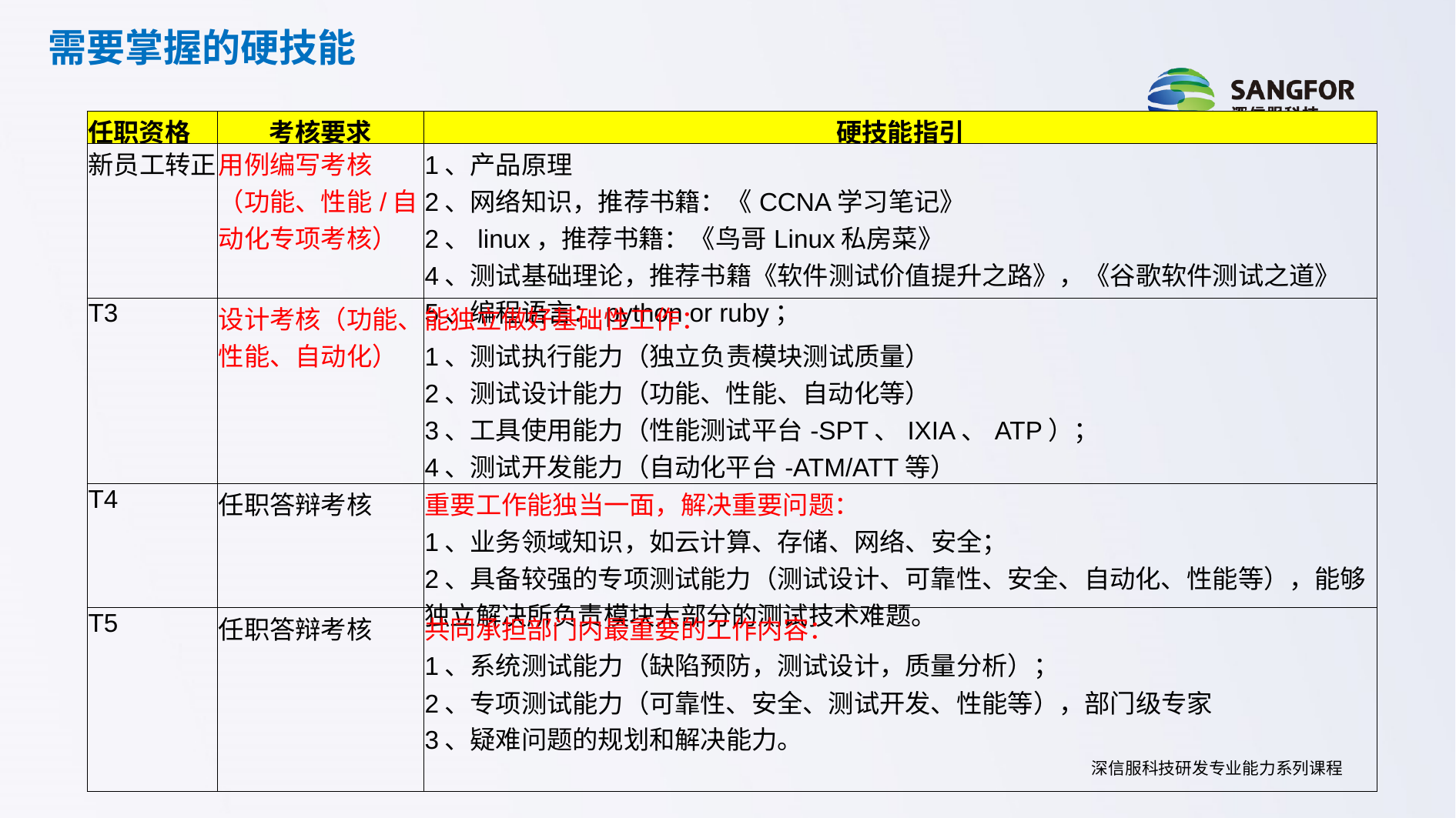

需要掌握的硬技能
| 任职资格 | 考核要求 | 硬技能指引 |
| --- | --- | --- |
| 新员工转正 | 用例编写考核（功能、性能/自动化专项考核） | 1、产品原理 2、网络知识，推荐书籍：《CCNA学习笔记》 2、linux，推荐书籍：《鸟哥Linux私房菜》 4、测试基础理论，推荐书籍《软件测试价值提升之路》，《谷歌软件测试之道》 5、编程语言：python or ruby； |
| T3 | 设计考核（功能、性能、自动化） | 能独立做好基础性工作： 1、测试执行能力（独立负责模块测试质量） 2、测试设计能力（功能、性能、自动化等） 3、工具使用能力（性能测试平台-SPT、IXIA、ATP）； 4、测试开发能力（自动化平台-ATM/ATT等） |
| T4 | 任职答辩考核 | 重要工作能独当一面，解决重要问题： 1、业务领域知识，如云计算、存储、网络、安全； 2、具备较强的专项测试能力（测试设计、可靠性、安全、自动化、性能等），能够独立解决所负责模块大部分的测试技术难题。 |
| T5 | 任职答辩考核 | 共同承担部门内最重要的工作内容： 1、系统测试能力（缺陷预防，测试设计，质量分析）； 2、专项测试能力（可靠性、安全、测试开发、性能等），部门级专家 3、疑难问题的规划和解决能力。 |